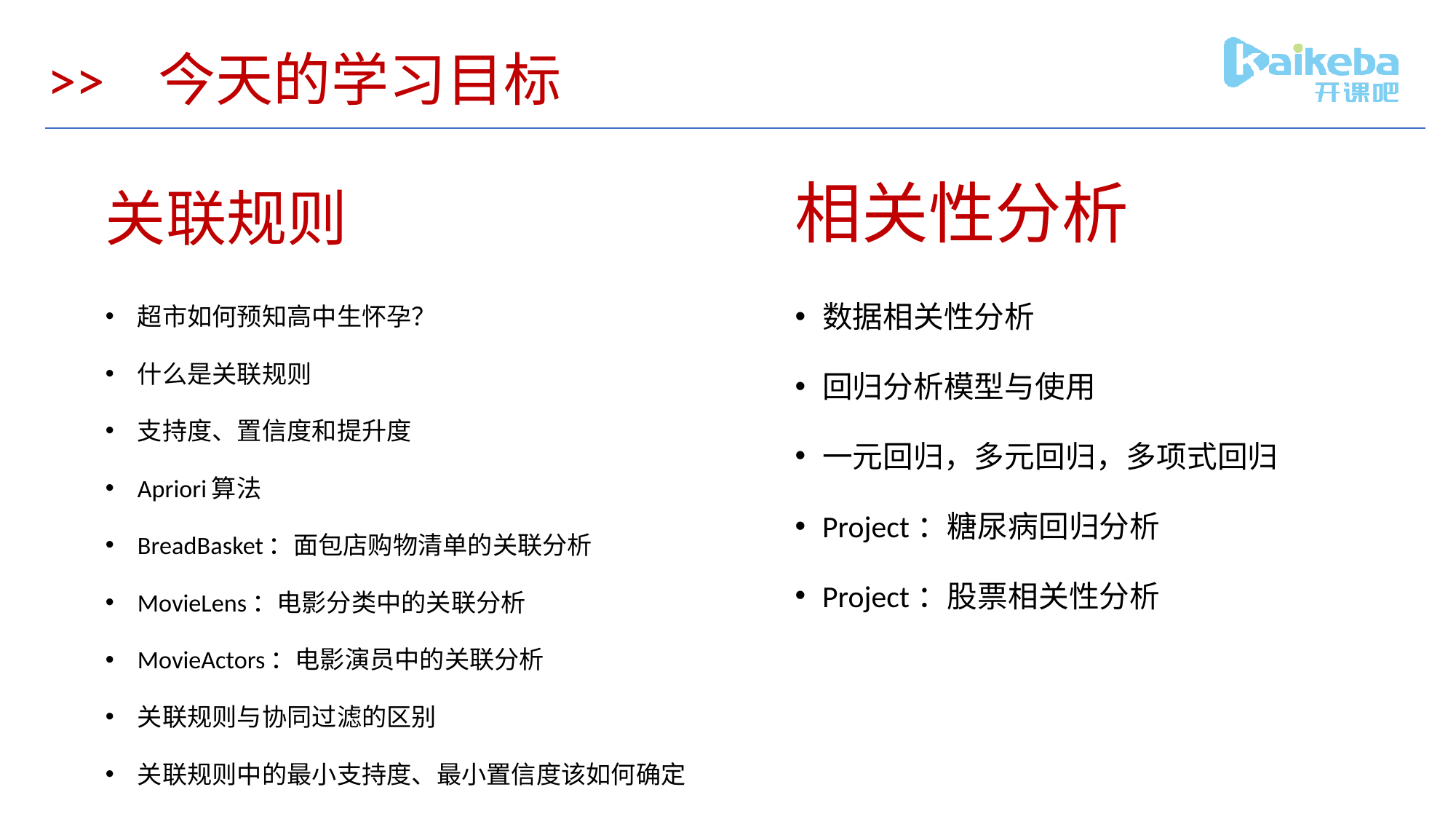

# >>   今天的学习目标
关联规则
相关性分析
数据相关性分析
回归分析模型与使用
一元回归，多元回归，多项式回归
Project：糖尿病回归分析
Project：股票相关性分析

超市如何预知高中生怀孕？
什么是关联规则
支持度、置信度和提升度
Apriori算法
BreadBasket：面包店购物清单的关联分析
MovieLens：电影分类中的关联分析
MovieActors：电影演员中的关联分析
关联规则与协同过滤的区别
关联规则中的最小支持度、最小置信度该如何确定